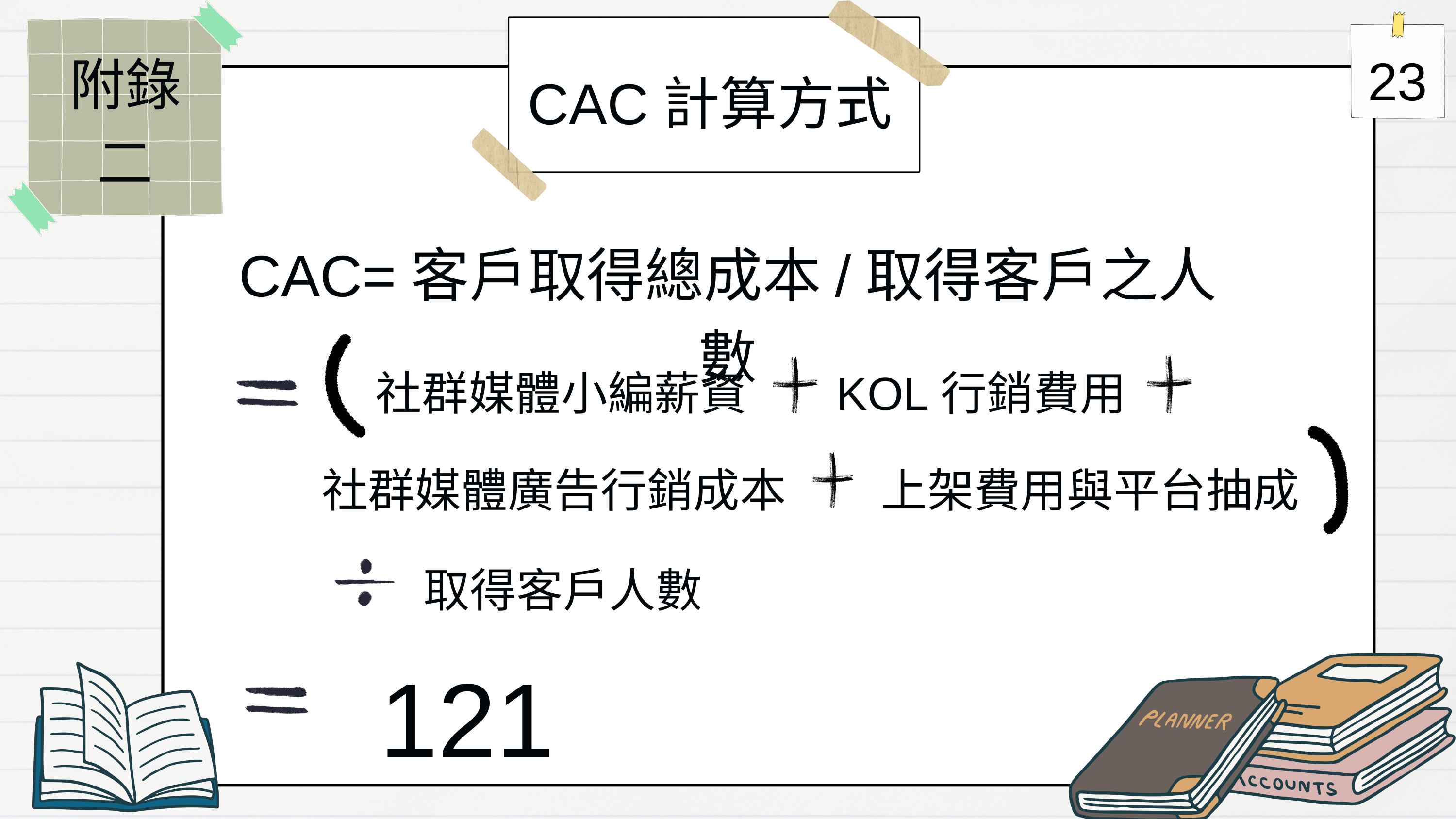

23
附錄二
CAC計算方式

CAC=客戶取得總成本/取得客戶之人數

社群媒體小編薪資
KOL行銷費用

社群媒體廣告行銷成本
上架費用與平台抽成

取得客戶人數

121元